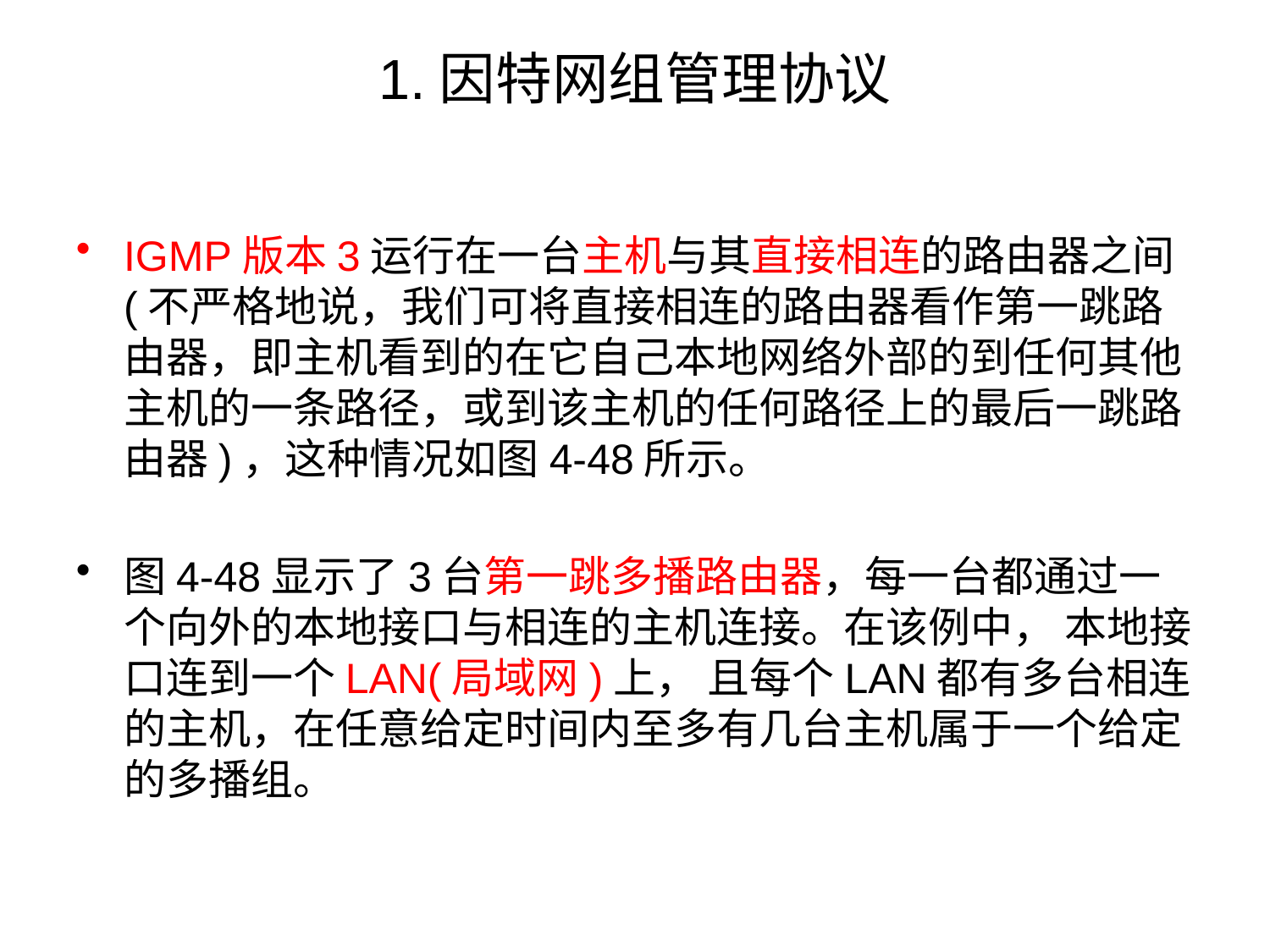

# 1.因特网组管理协议
IGMP版本3运行在一台主机与其直接相连的路由器之间(不严格地说，我们可将直接相连的路由器看作第一跳路由器，即主机看到的在它自己本地网络外部的到任何其他主机的一条路径，或到该主机的任何路径上的最后一跳路由器)，这种情况如图4-48所示。

图4-48显示了3台第一跳多播路由器，每一台都通过一个向外的本地接口与相连的主机连接。在该例中， 本地接口连到一个LAN(局域网)上， 且每个LAN都有多台相连的主机，在任意给定时间内至多有几台主机属于一个给定的多播组。